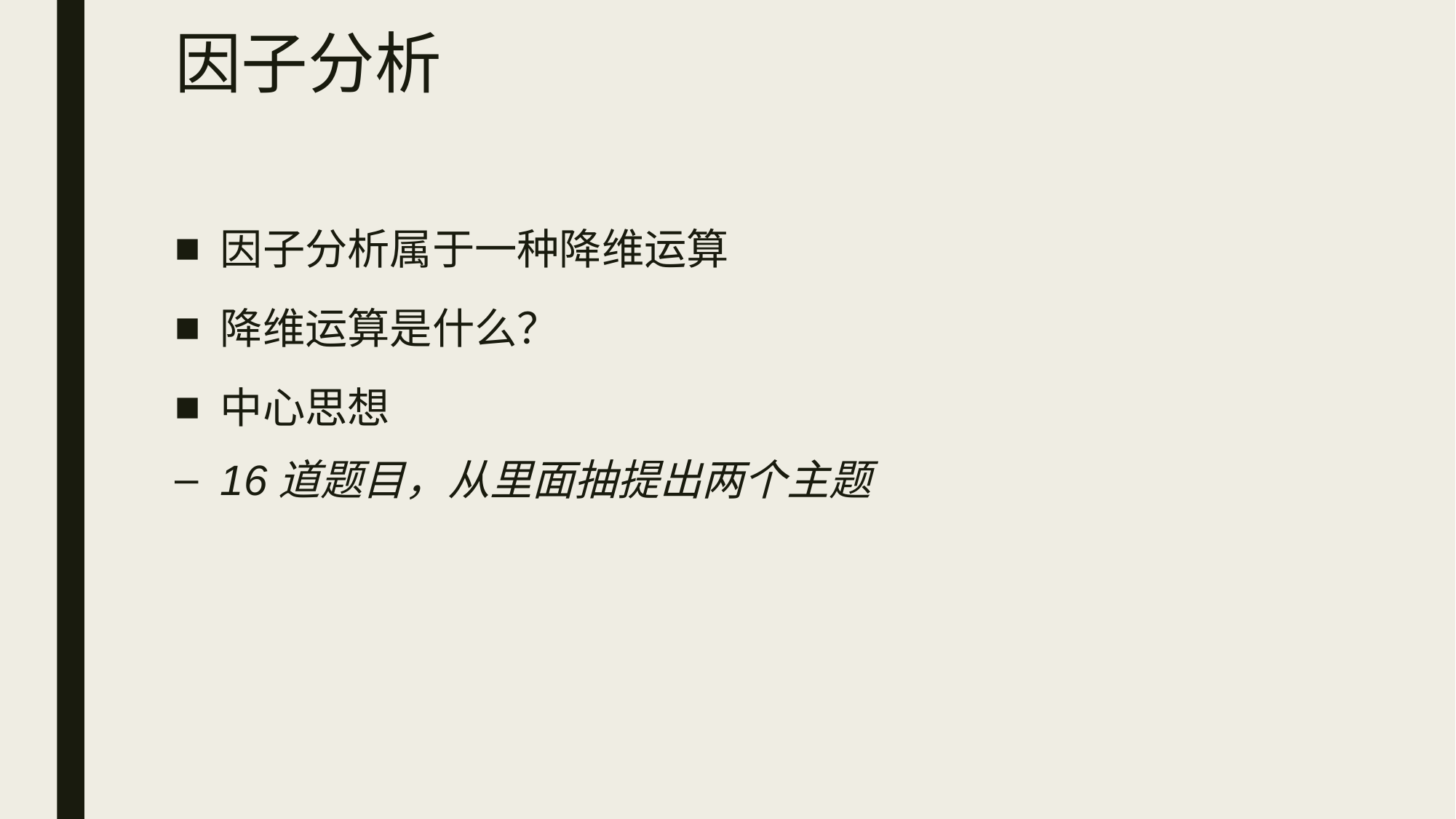

# 因子分析
因子分析属于一种降维运算
降维运算是什么？
中心思想
16道题目，从里面抽提出两个主题